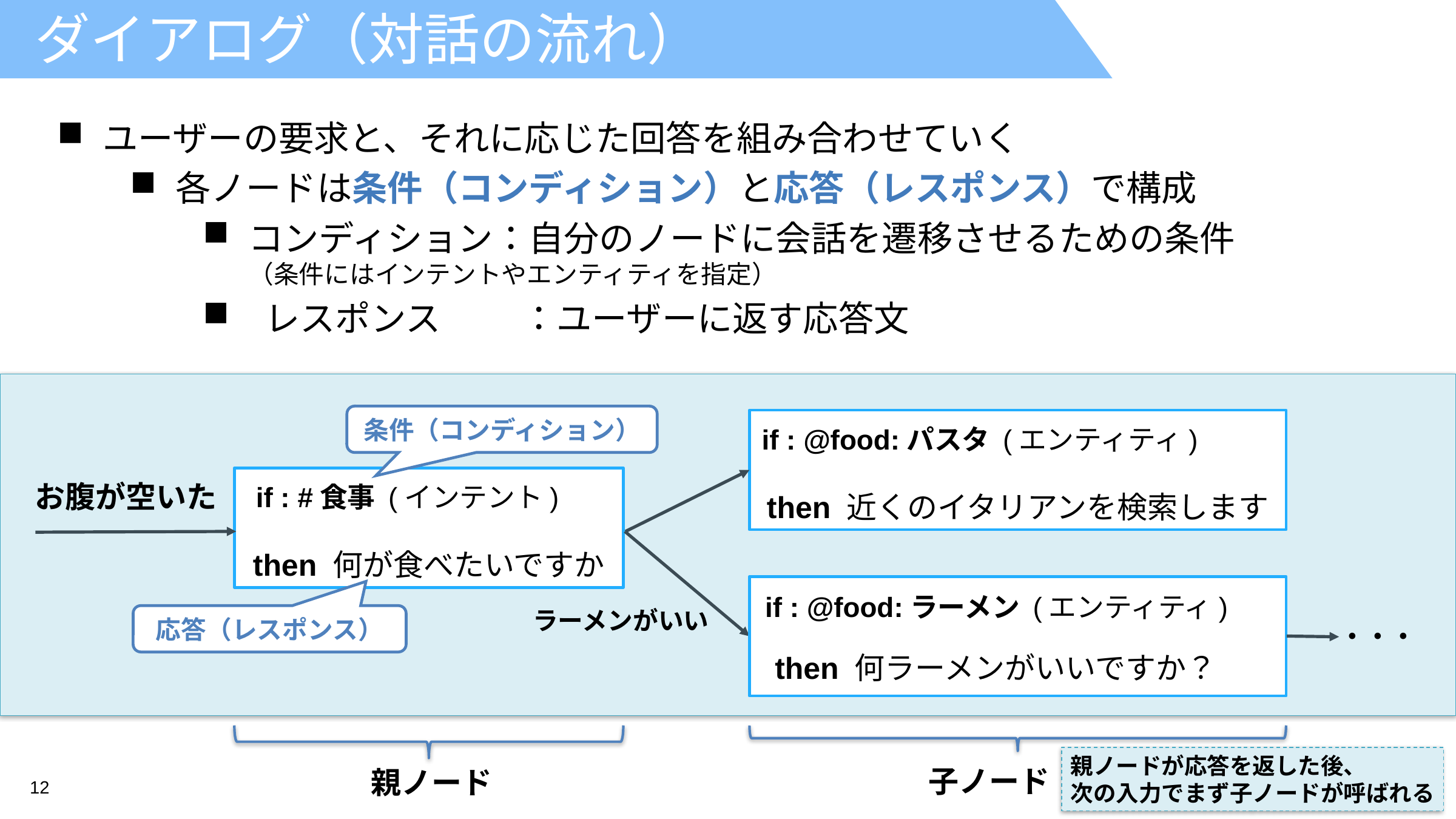

# ダイアログ（対話の流れ）
ユーザーの要求と、それに応じた回答を組み合わせていく
各ノードは条件（コンディション）と応答（レスポンス）で構成
コンディション：自分のノードに会話を遷移させるための条件
（条件にはインテントやエンティティを指定）
 レスポンス      	：ユーザーに返す応答文

条件（コンディション）

then 近くのイタリアンを検索します
if : @food:パスタ (エンティティ)

then 何が食べたいですか

お腹が空いた
if : #食事 (インテント)

if : @food:ラーメン (エンティティ)
ラーメンがいい
応答（レスポンス）
・・・
then 何ラーメンがいいですか？
親ノードが応答を返した後、
次の入力でまず子ノードが呼ばれる
子ノード
親ノード